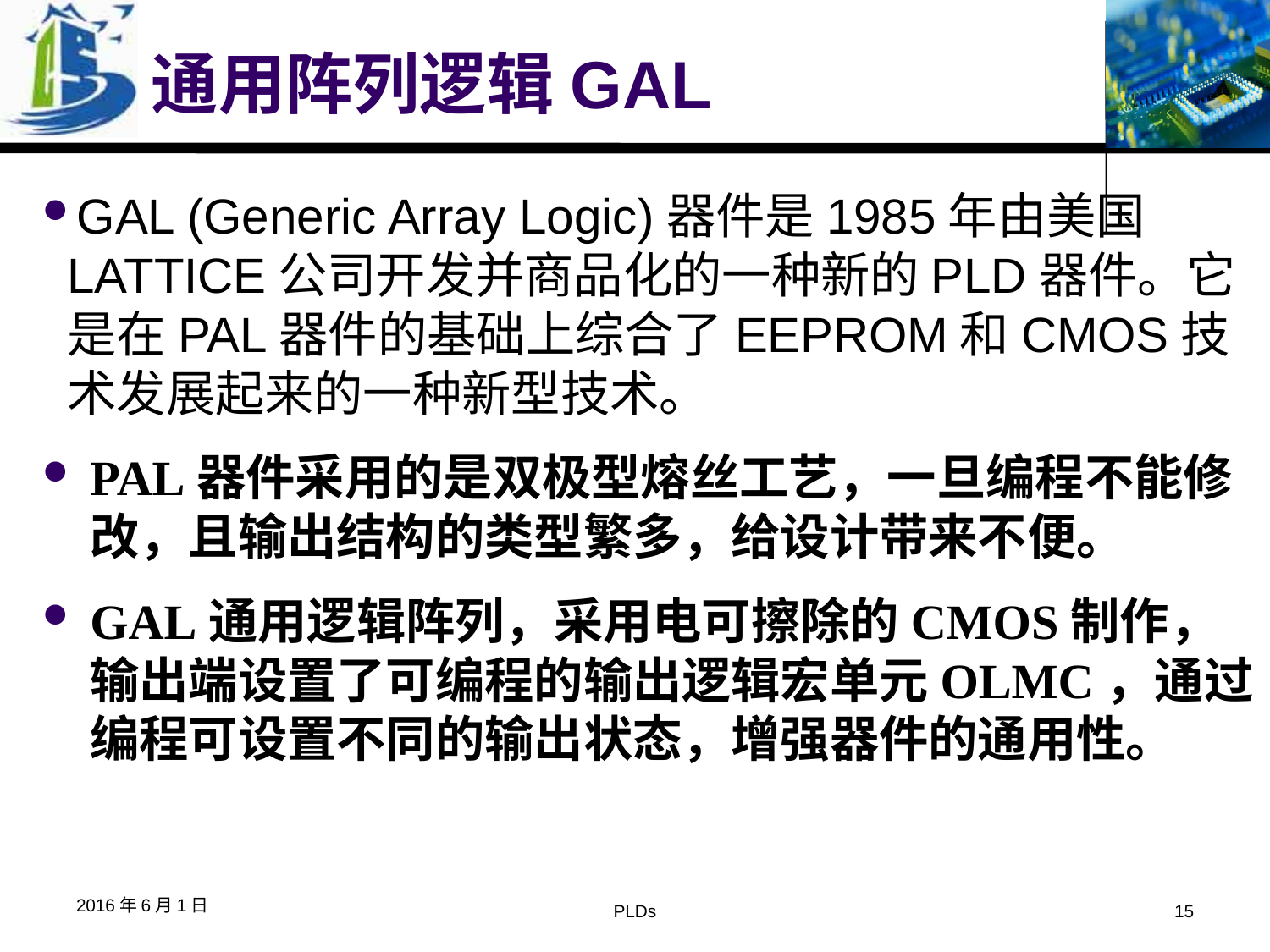

# 通用阵列逻辑GAL
GAL (Generic Array Logic)器件是1985年由美国LATTICE公司开发并商品化的一种新的PLD器件。它是在PAL器件的基础上综合了EEPROM和CMOS技术发展起来的一种新型技术。
PAL器件采用的是双极型熔丝工艺，一旦编程不能修改，且输出结构的类型繁多，给设计带来不便。
GAL通用逻辑阵列，采用电可擦除的CMOS制作，输出端设置了可编程的输出逻辑宏单元OLMC，通过编程可设置不同的输出状态，增强器件的通用性。

2016年6月1日
PLDs
15